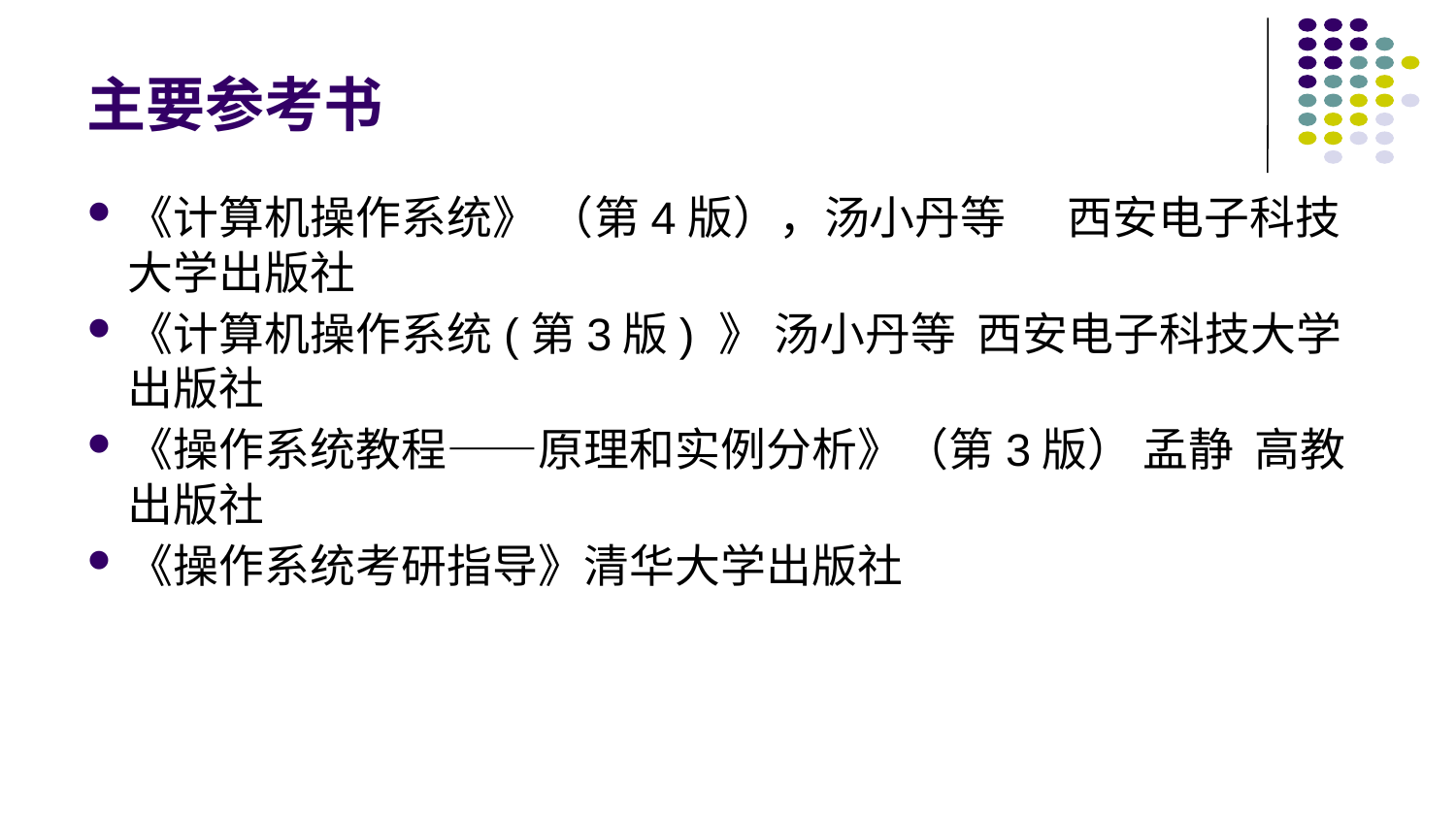

# 主要参考书
《计算机操作系统》 （第4版），汤小丹等      西安电子科技大学出版社
《计算机操作系统(第3版) 》 汤小丹等  西安电子科技大学出版社
《操作系统教程――原理和实例分析》（第3版） 孟静  高教出版社
《操作系统考研指导》清华大学出版社

5